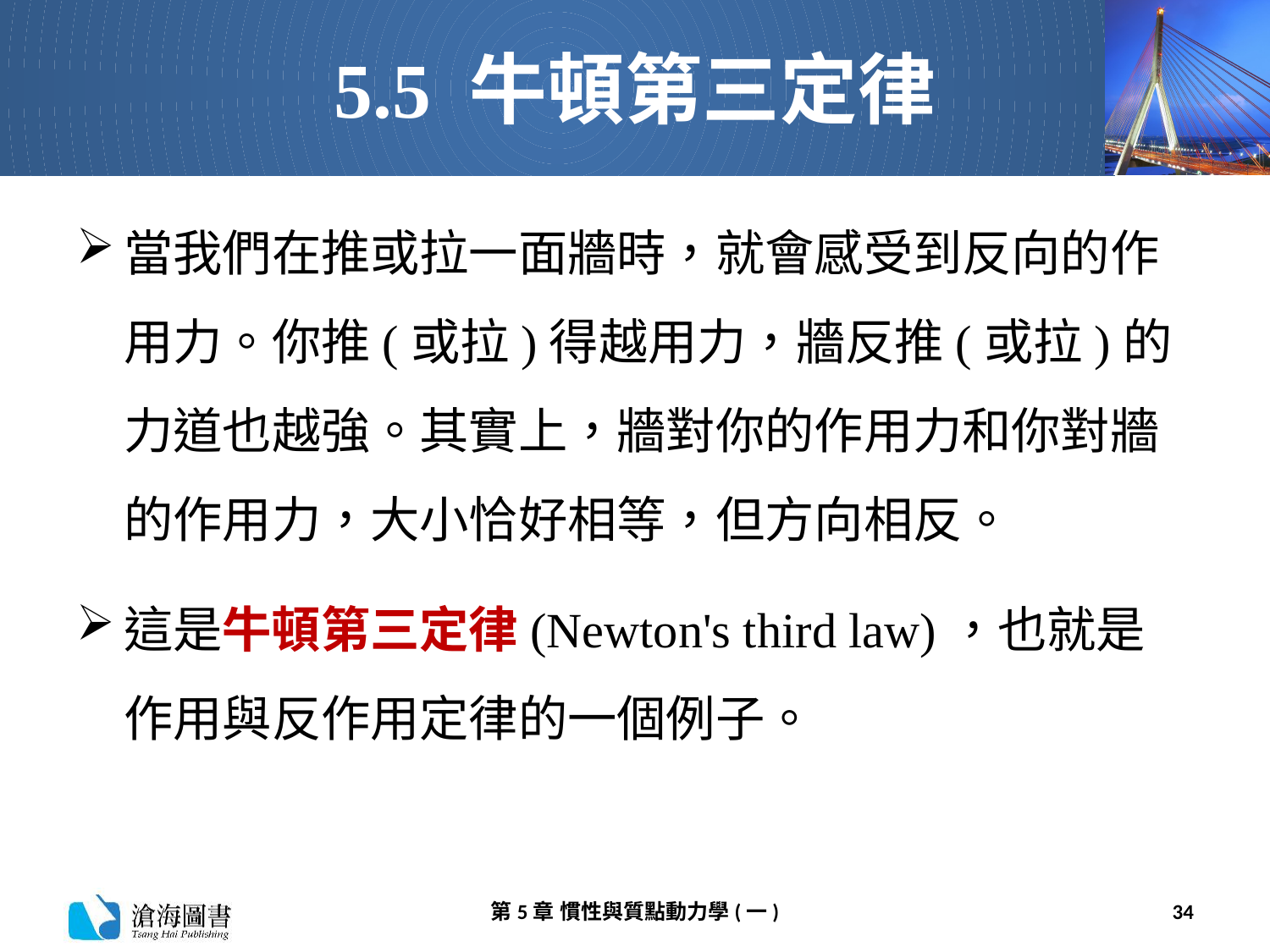

# 5.5 牛頓第三定律
當我們在推或拉一面牆時，就會感受到反向的作用力。你推(或拉)得越用力，牆反推(或拉)的力道也越強。其實上，牆對你的作用力和你對牆的作用力，大小恰好相等，但方向相反。
這是牛頓第三定律(Newton's third law)，也就是作用與反作用定律的一個例子。
第5章 慣性與質點動力學(一)
34